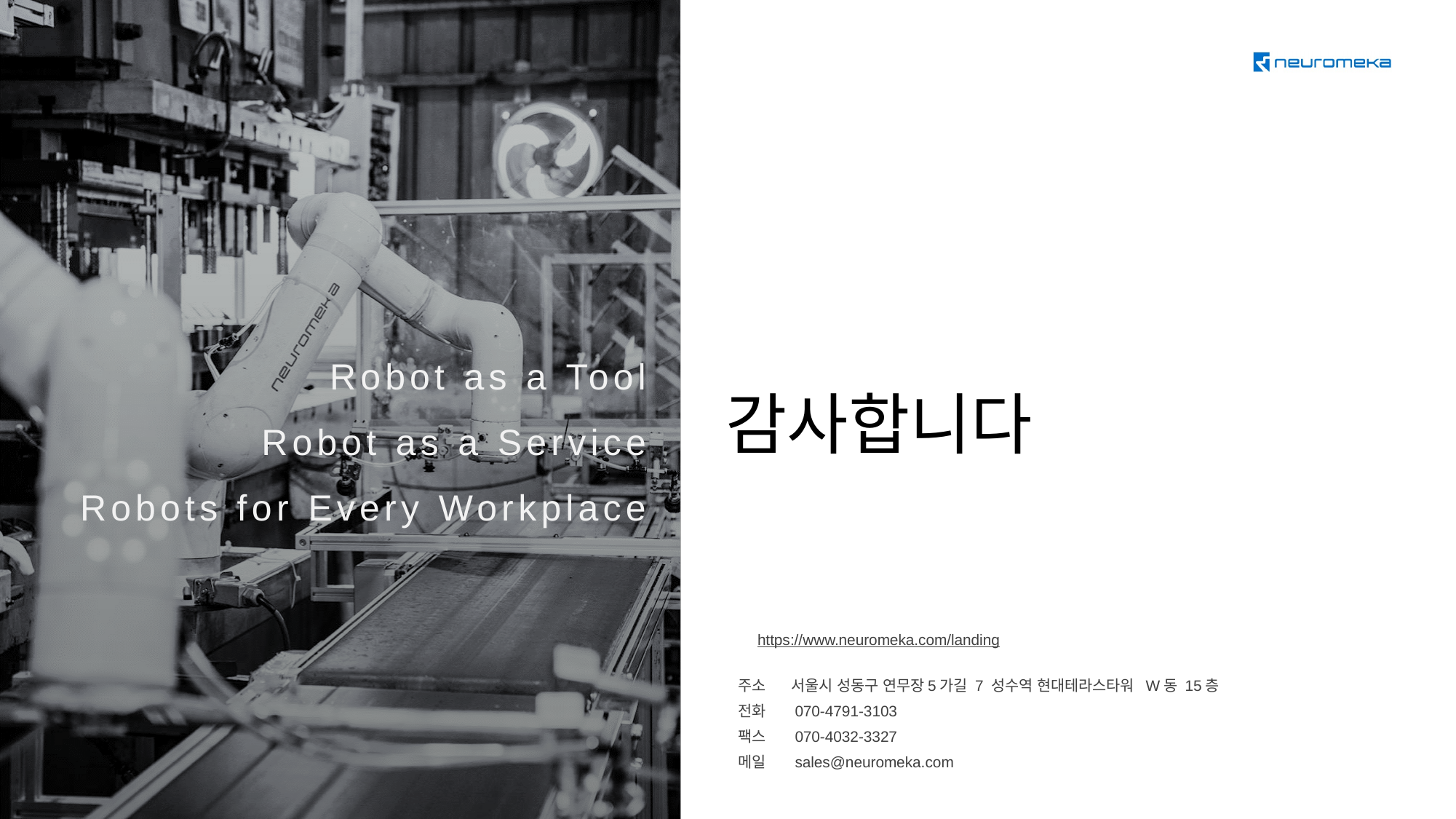

# 감사합니다
https://www.neuromeka.com/landing
주소      서울시 성동구 연무장5가길 7 성수역 현대테라스타워  W동 15층
전화      070-4791-3103
팩스      070-4032-3327
메일      sales@neuromeka.com